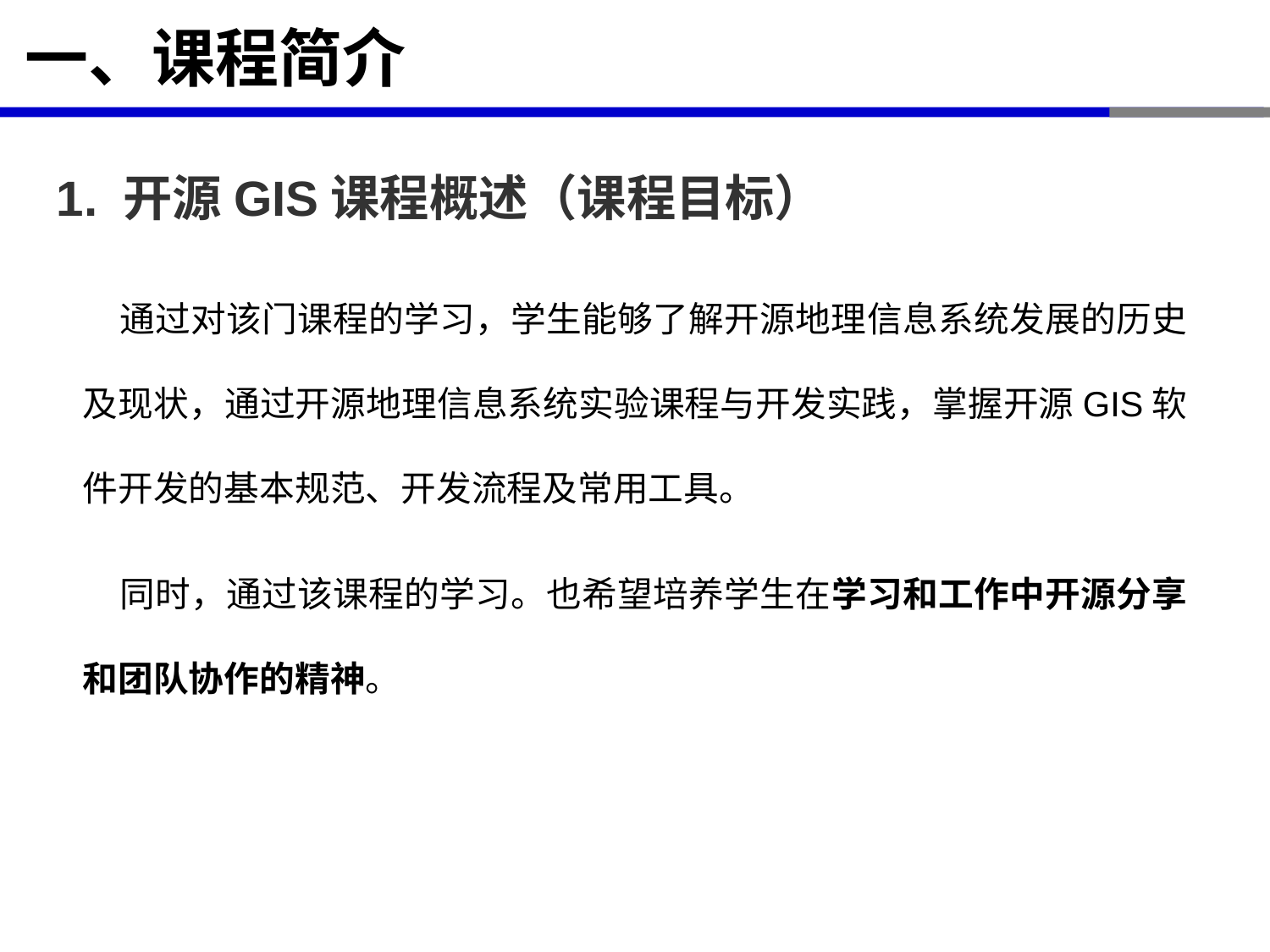

# 一、课程简介
1. 开源GIS课程概述（课程目标）
通过对该门课程的学习，学生能够了解开源地理信息系统发展的历史及现状，通过开源地理信息系统实验课程与开发实践，掌握开源GIS软件开发的基本规范、开发流程及常用工具。
同时，通过该课程的学习。也希望培养学生在学习和工作中开源分享和团队协作的精神。